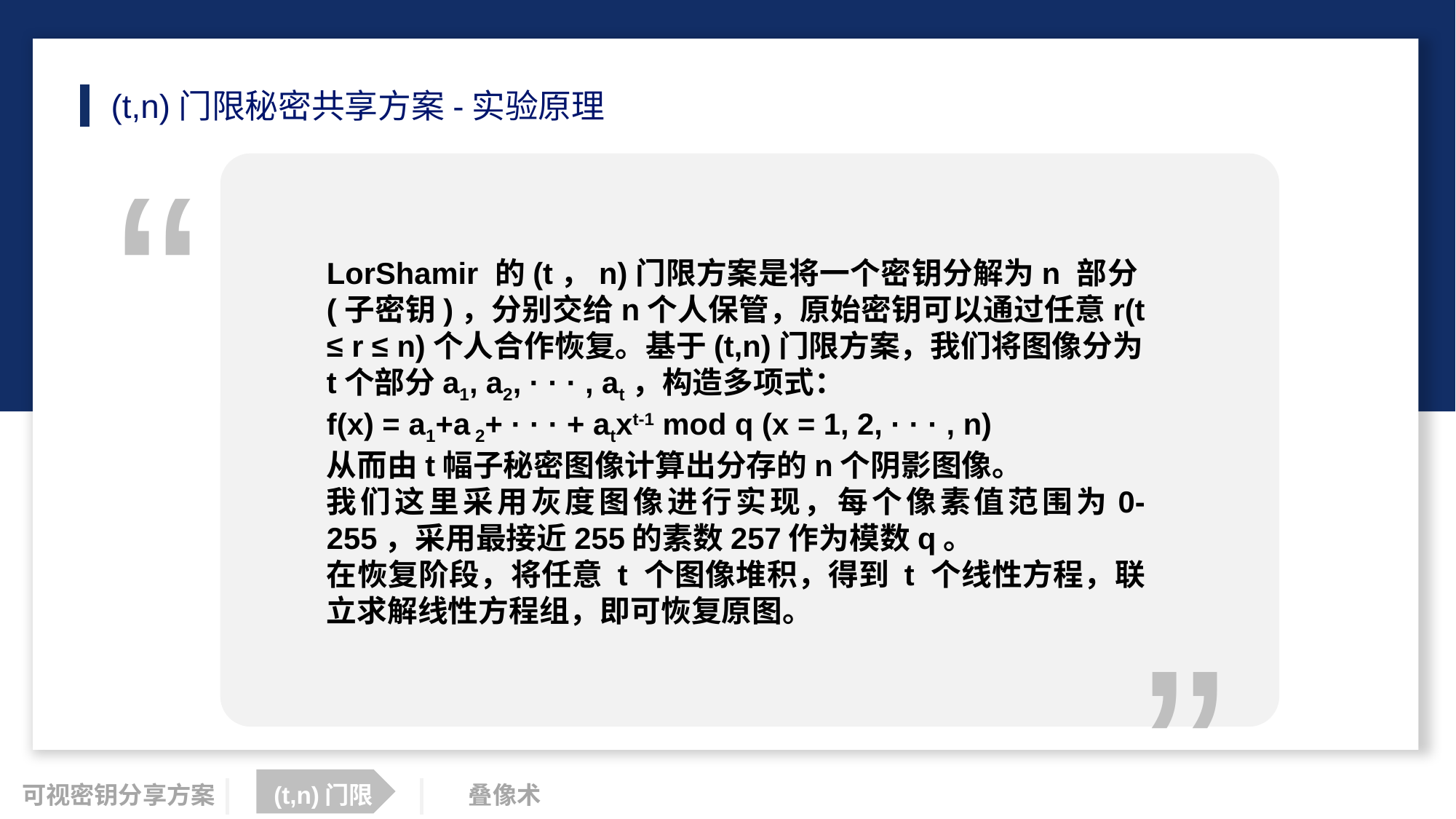

(t,n)门限秘密共享方案-实验原理
“

LorShamir 的(t，n)门限方案是将一个密钥分解为n 部分(子密钥)，分别交给n个人保管，原始密钥可以通过任意r(t ≤ r ≤ n)个人合作恢复。基于(t,n)门限方案，我们将图像分为t个部分a1, a2, · · · , at，构造多项式：
f(x) = a1+a 2+ · · · + atxt-1 mod q (x = 1, 2, · · · , n)
从而由t幅子秘密图像计算出分存的n个阴影图像。
我们这里采用灰度图像进行实现，每个像素值范围为0-255，采用最接近255的素数257作为模数q。
在恢复阶段，将任意 t 个图像堆积，得到 t 个线性方程，联立求解线性方程组，即可恢复原图。
”

(t,n)门限
叠像术

可视密钥分享方案